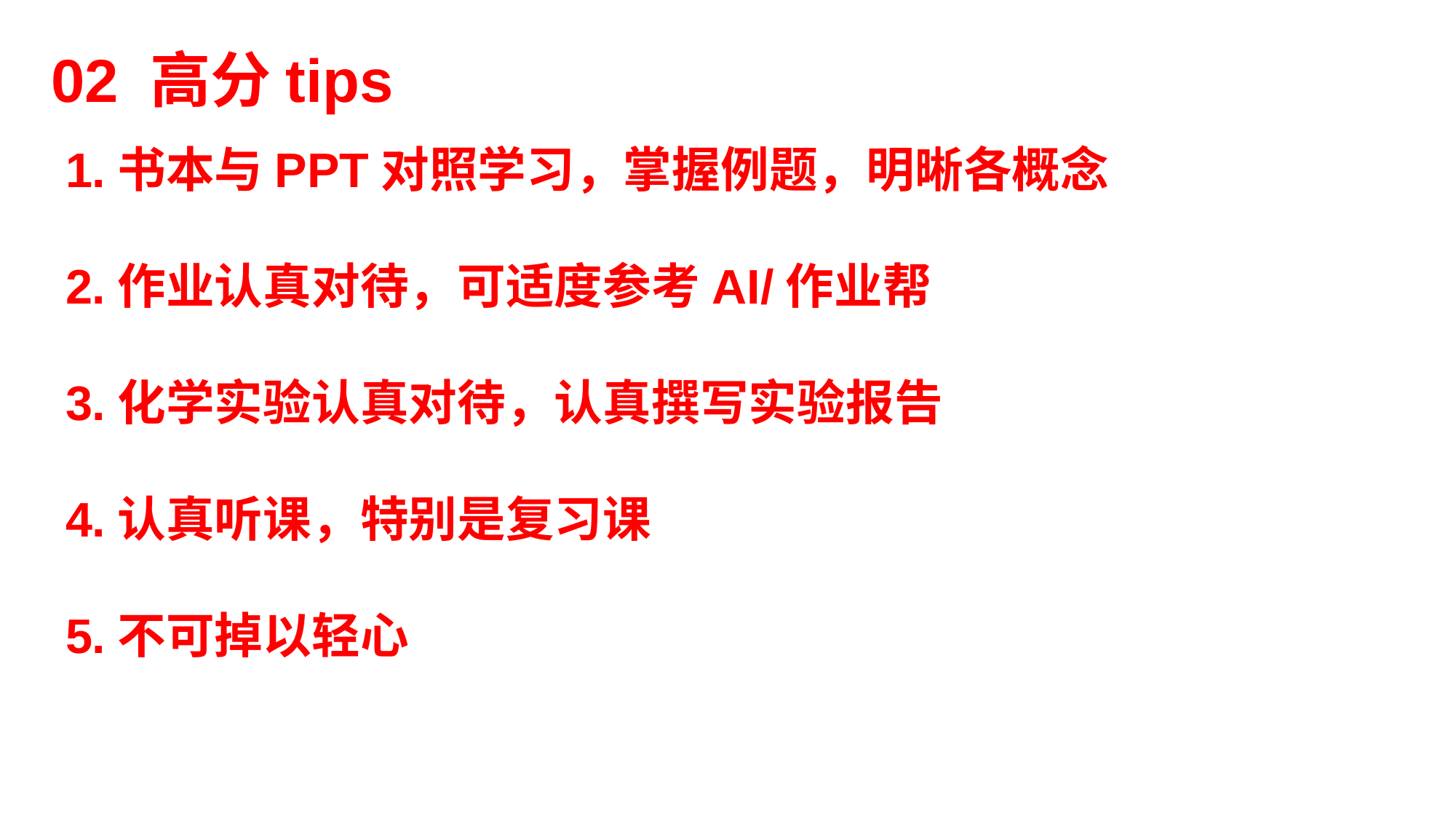

02 高分tips
1.书本与PPT对照学习，掌握例题，明晰各概念

2.作业认真对待，可适度参考AI/作业帮

3.化学实验认真对待，认真撰写实验报告

4.认真听课，特别是复习课

5.不可掉以轻心